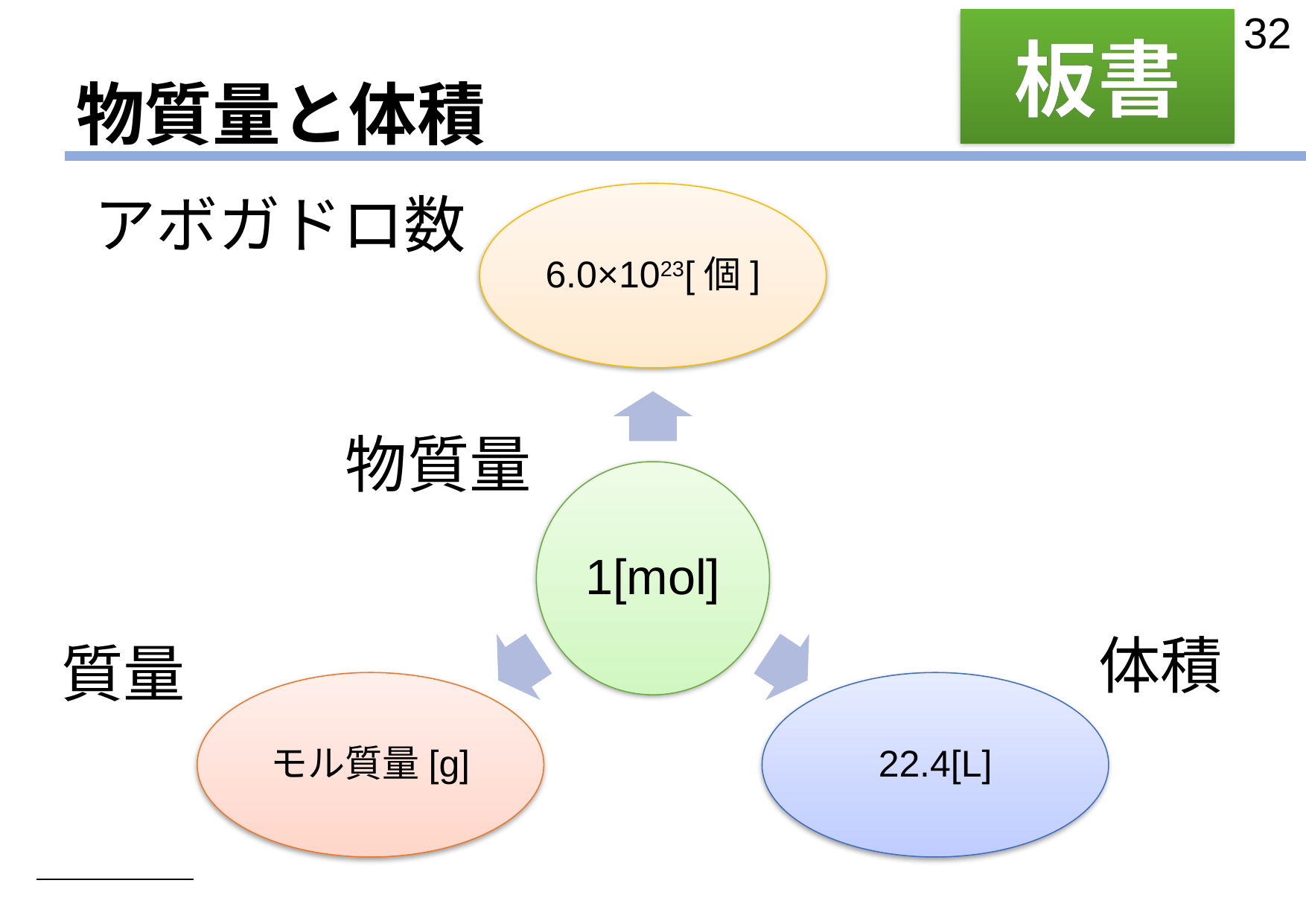

32
板書
# 物質量と体積
アボガドロ数
6.0×1023[個]

1[mol]

モル質量[g]
22.4[L]
物質量
体積
質量